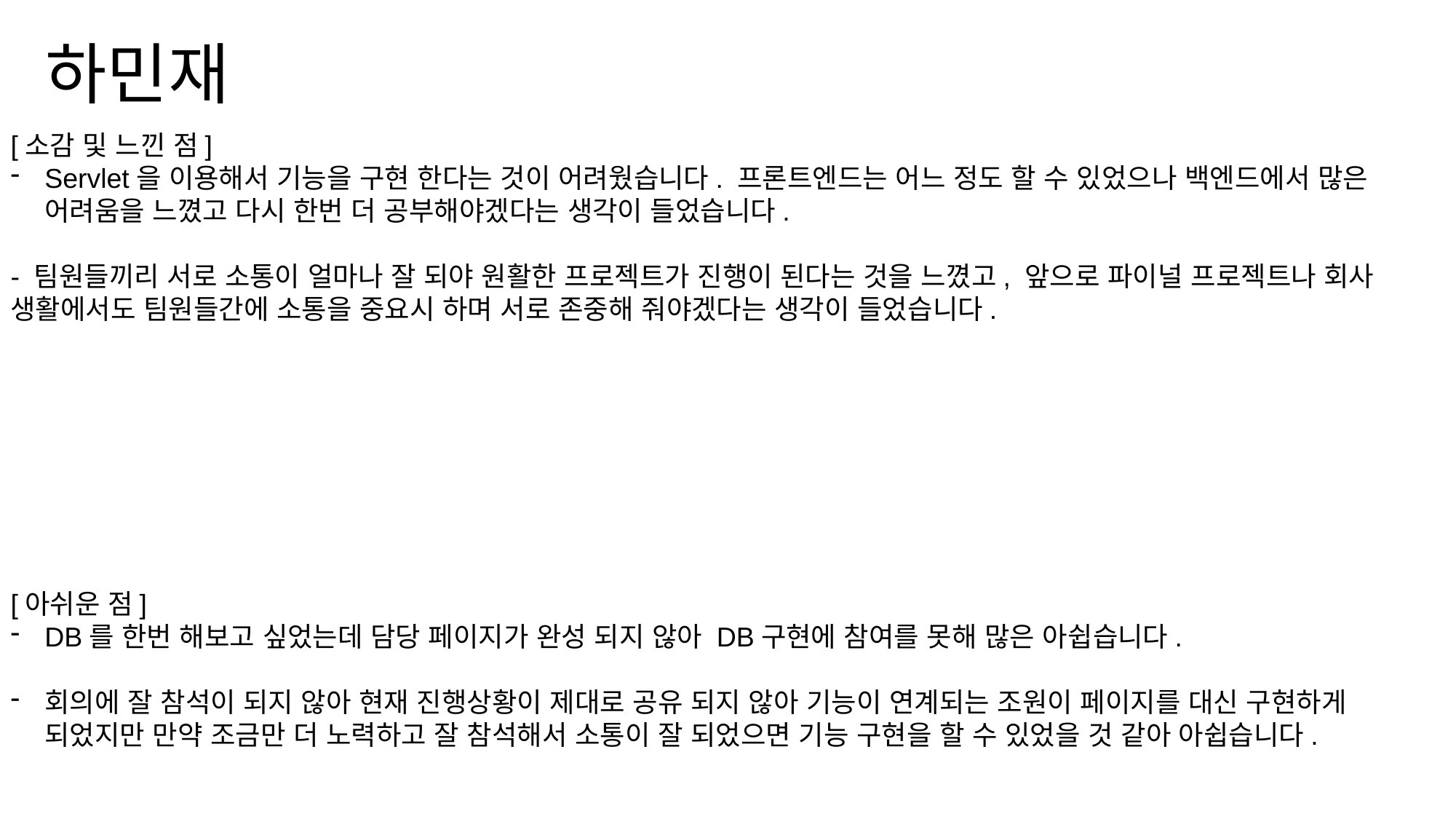

# 하민재
[소감 및 느낀 점]
Servlet을 이용해서 기능을 구현 한다는 것이 어려웠습니다. 프론트엔드는 어느 정도 할 수 있었으나 백엔드에서 많은 어려움을 느꼈고 다시 한번 더 공부해야겠다는 생각이 들었습니다.

- 팀원들끼리 서로 소통이 얼마나 잘 되야 원활한 프로젝트가 진행이 된다는 것을 느꼈고, 앞으로 파이널 프로젝트나 회사 생활에서도 팀원들간에 소통을 중요시 하며 서로 존중해 줘야겠다는 생각이 들었습니다.

[아쉬운 점]
DB를 한번 해보고 싶었는데 담당 페이지가 완성 되지 않아 DB구현에 참여를 못해 많은 아쉽습니다.

회의에 잘 참석이 되지 않아 현재 진행상황이 제대로 공유 되지 않아 기능이 연계되는 조원이 페이지를 대신 구현하게 되었지만 만약 조금만 더 노력하고 잘 참석해서 소통이 잘 되었으면 기능 구현을 할 수 있었을 것 같아 아쉽습니다.